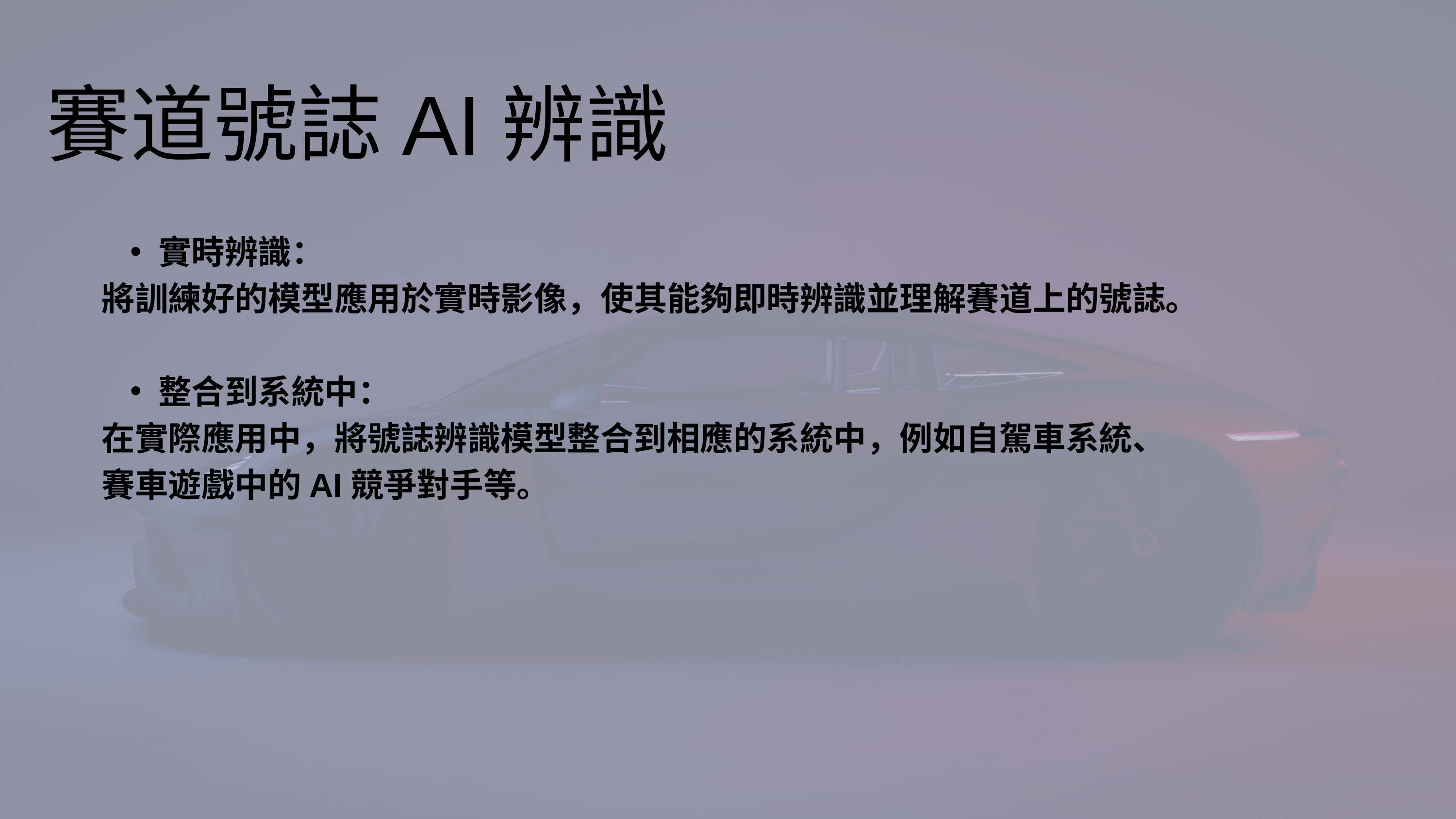

賽道號誌AI辨識
實時辨識：
將訓練好的模型應用於實時影像，使其能夠即時辨識並理解賽道上的號誌。

整合到系統中：
在實際應用中，將號誌辨識模型整合到相應的系統中，例如自駕車系統、賽車遊戲中的AI競爭對手等。